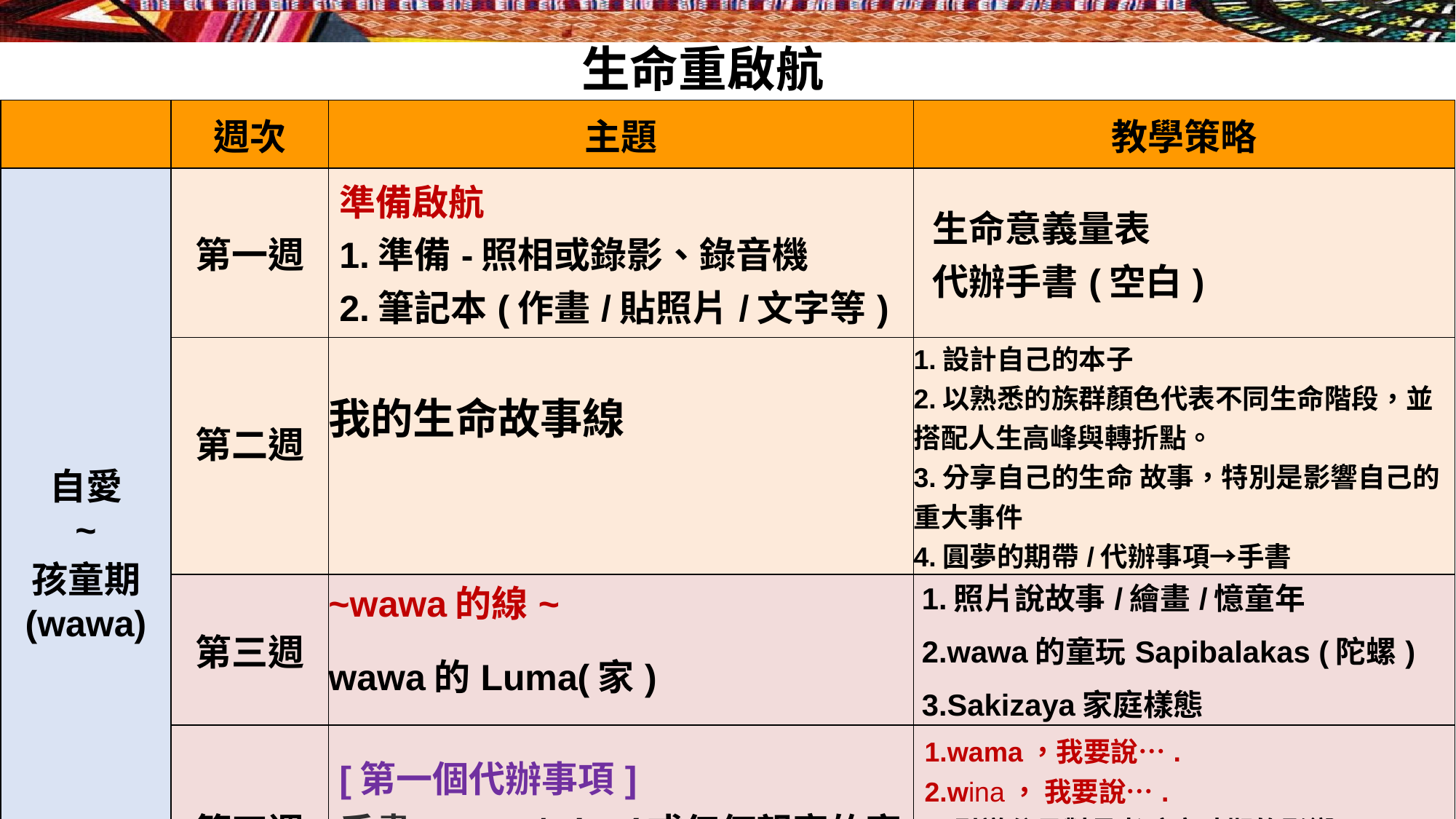

# 生命重啟航
|  | 週次 | 主題 | 教學策略 |
| --- | --- | --- | --- |
| 自愛 ~ 孩童期 (wawa) | 第一週 | 準備啟航 1.準備-照相或錄影、錄音機 2.筆記本(作畫/貼照片/文字等) | 生命意義量表 代辦手書(空白) |
|  | 第二週 | 我的生命故事線 | 1.設計自己的本子 2.以熟悉的族群顏色代表不同生命階段，並搭配人生高峰與轉折點。 3.分享自己的生命 故事，特別是影響自己的重大事件 4.圓夢的期帶/代辦事項→手書 |
|  | 第三週 | ~wawa的線~ wawa的Luma(家) | 1.照片說故事/繪畫/憶童年 2.wawa的童玩Sapibalakas (陀螺) 3.Sakizaya家庭樣態 |
|  | 第四週 | [第一個代辦事項] 手書:wama/wina(或任何親密的家人)我有話要說 | 1.wama，我要說…. 2.wina， 我要說…. 3.引導父母對長者孩童時期的影響… 4.事件引導-媽媽煮的菜..爸爸教導的狩獵等…(愛-感恩、遺憾-未說出口) |